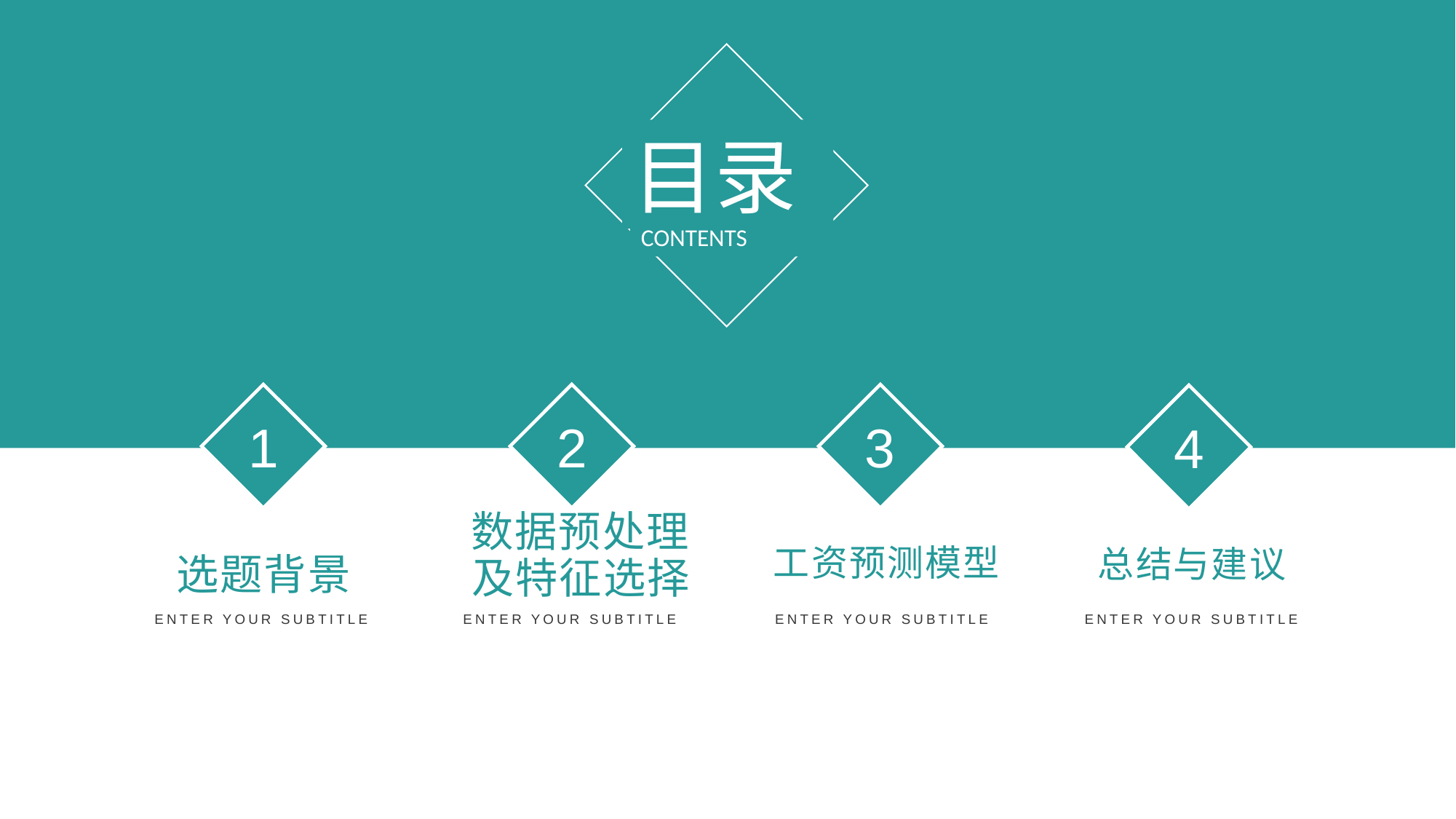

数据预处理及特征选择
工资预测模型
总结与建议
选题背景
ENTER YOUR SUBTITLE
ENTER YOUR SUBTITLE
ENTER YOUR SUBTITLE
ENTER YOUR SUBTITLE